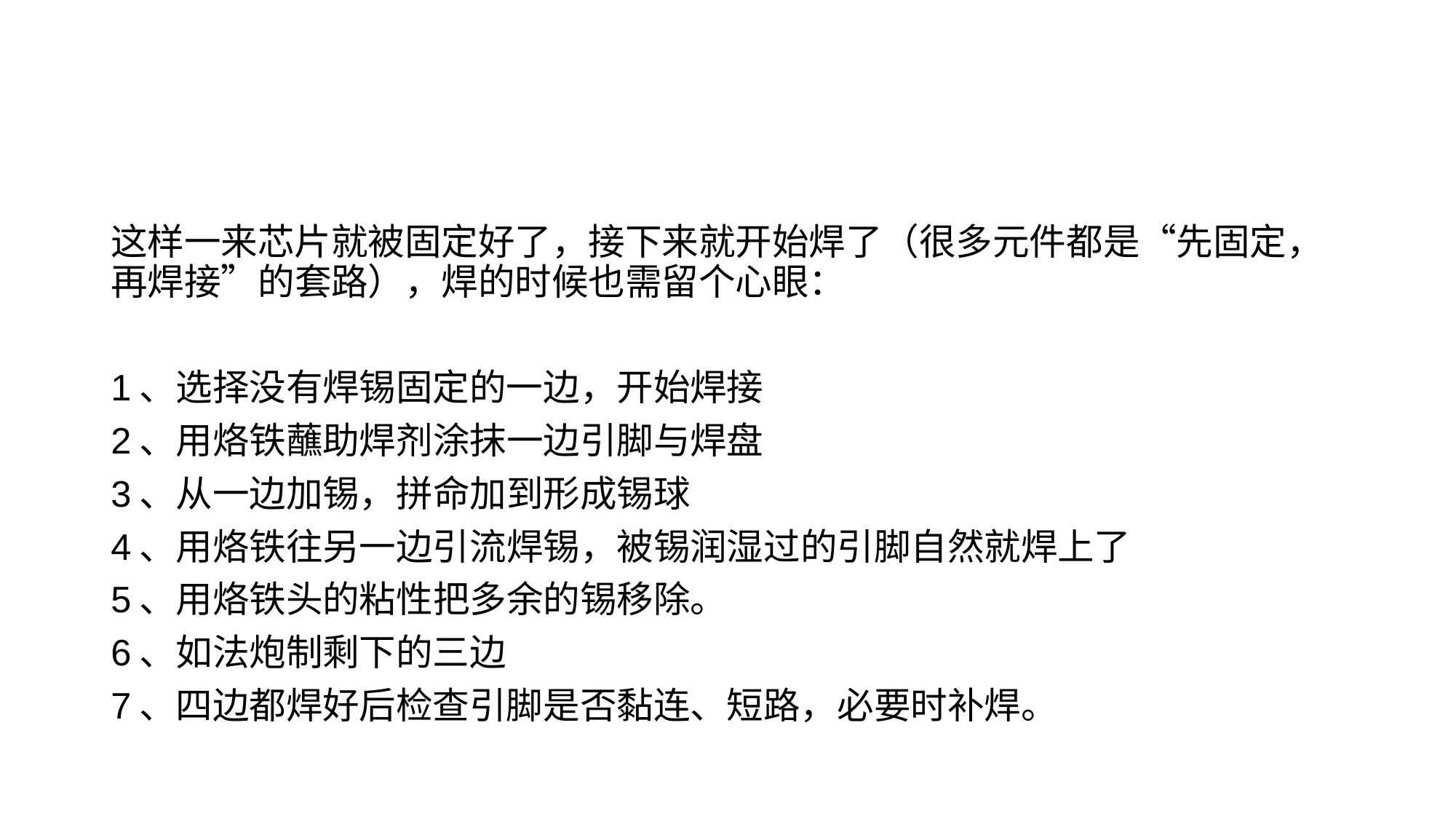

#
这样一来芯片就被固定好了，接下来就开始焊了（很多元件都是“先固定，再焊接”的套路），焊的时候也需留个心眼：

1、选择没有焊锡固定的一边，开始焊接
2、用烙铁蘸助焊剂涂抹一边引脚与焊盘
3、从一边加锡，拼命加到形成锡球
4、用烙铁往另一边引流焊锡，被锡润湿过的引脚自然就焊上了
5、用烙铁头的粘性把多余的锡移除。
6、如法炮制剩下的三边
7、四边都焊好后检查引脚是否黏连、短路，必要时补焊。